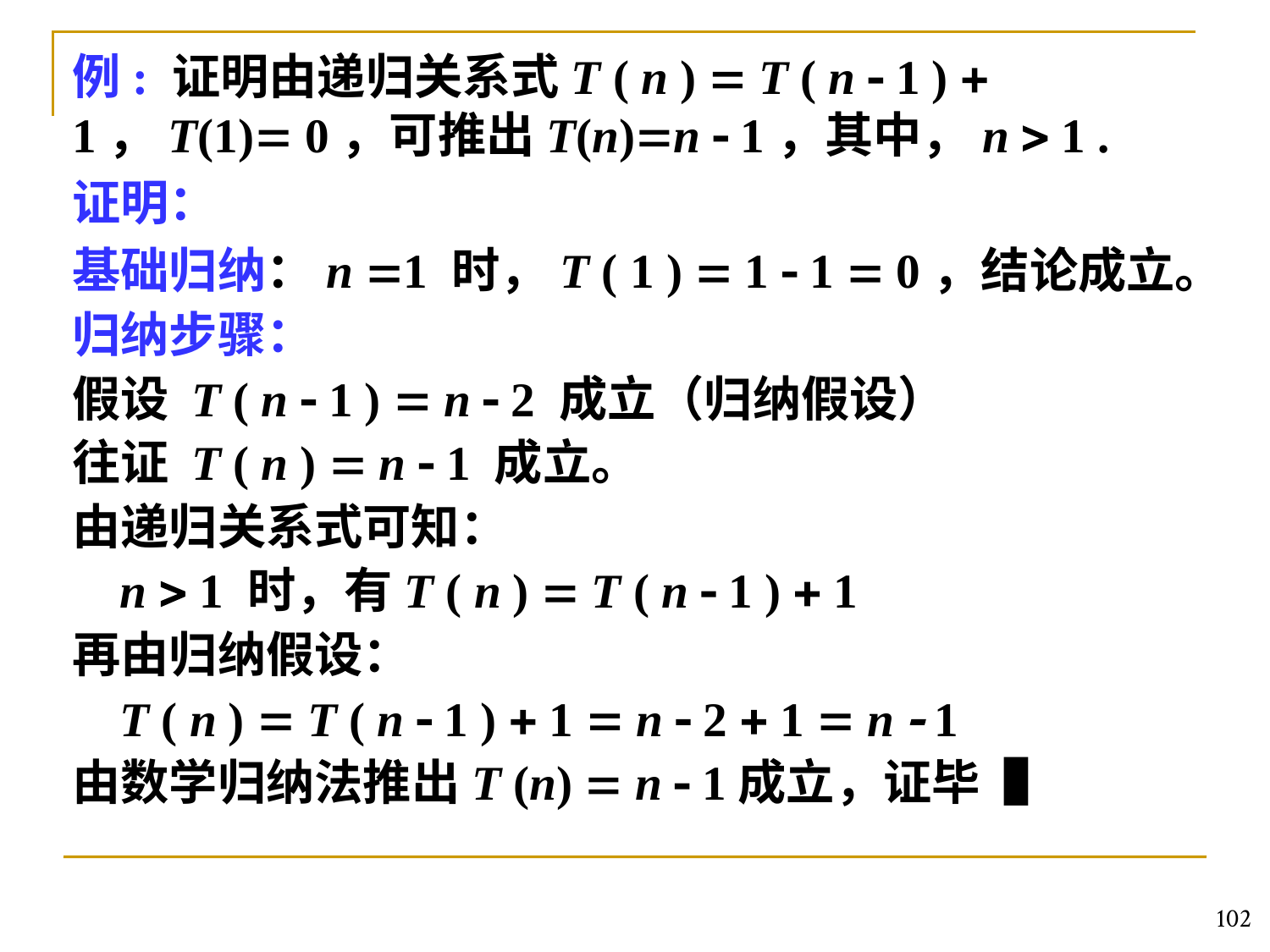

例: 证明由递归关系式T ( n ) = T ( n − 1 ) + 1，T(1)= 0，可推出T(n)=n − 1，其中，n > 1 .
证明：
基础归纳：n =1 时，T ( 1 ) = 1 − 1 = 0，结论成立。
归纳步骤：
假设 T ( n − 1 ) = n − 2 成立（归纳假设）
往证 T ( n ) = n − 1 成立。
由递归关系式可知：
	n > 1 时，有T ( n ) = T ( n − 1 ) + 1
再由归纳假设：
	T ( n ) = T ( n − 1 ) + 1 = n − 2 + 1 = n − 1
由数学归纳法推出T (n) = n − 1成立，证毕▐

102